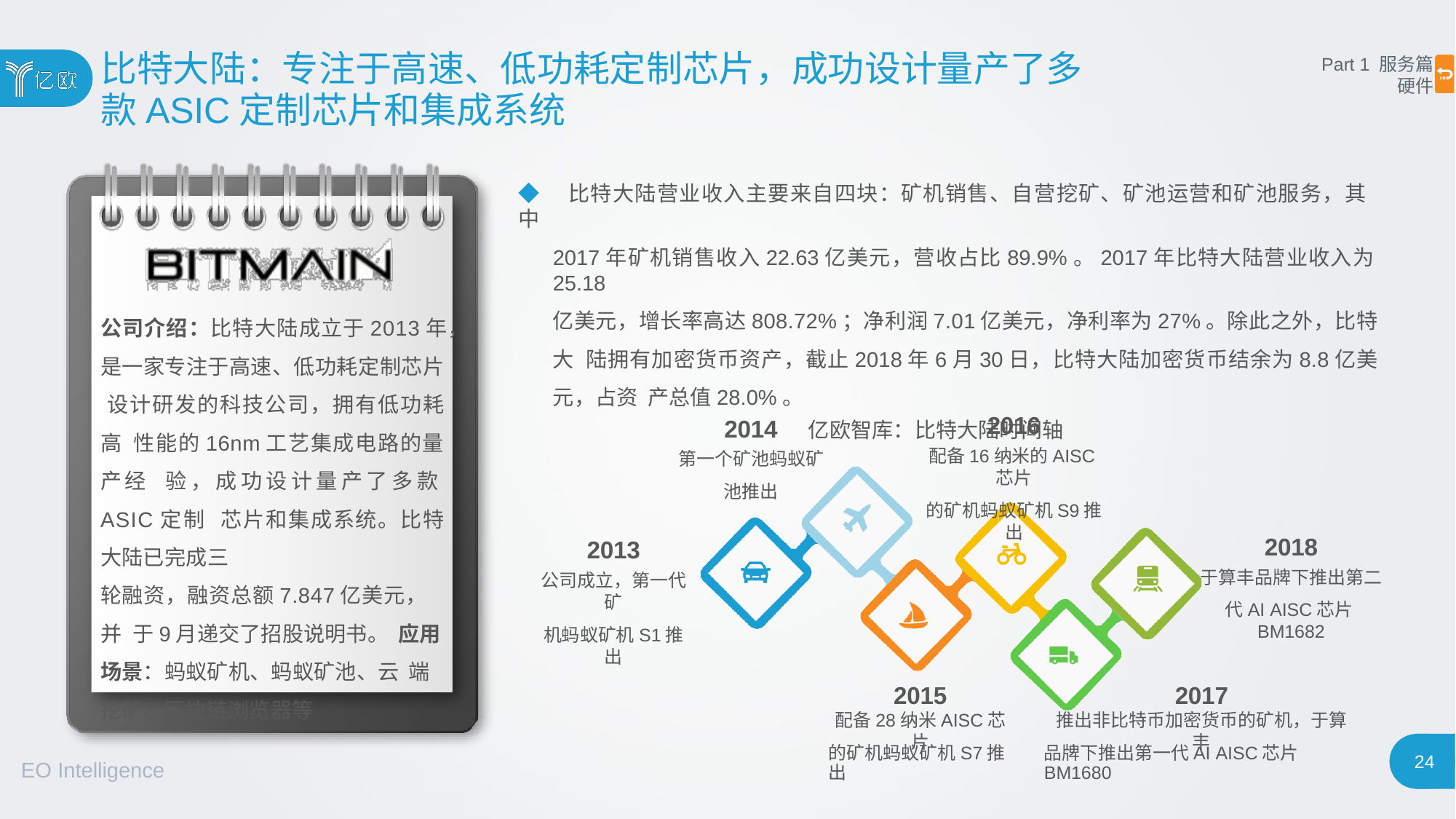

# 比特大陆：专注于高速、低功耗定制芯片，成功设计量产了多
款ASIC定制芯片和集成系统
Part 1 服务篇
硬件

◆ 比特大陆营业收入主要来自四块：矿机销售、自营挖矿、矿池运营和矿池服务，其中
2017年矿机销售收入22.63亿美元，营收占比89.9%。2017年比特大陆营业收入为25.18
亿美元，增长率高达808.72%；净利润7.01亿美元，净利率为27%。除此之外，比特大  陆拥有加密货币资产，截止2018年6月30日，比特大陆加密货币结余为8.8亿美元，占资  产总值28.0%。
亿欧智库：比特大陆时间轴

公司介绍：比特大陆成立于2013年，
是一家专注于高速、低功耗定制芯片  设计研发的科技公司，拥有低功耗高  性能的16nm工艺集成电路的量产经  验，成功设计量产了多款ASIC定制  芯片和集成系统。比特大陆已完成三
轮融资，融资总额7.847亿美元，并  于9月递交了招股说明书。  应用场景：蚂蚁矿机、蚂蚁矿池、云  端挖矿、区块链浏览器等
2016
配备16纳米的AISC芯片
的矿机蚂蚁矿机S9推出
2014
第一个矿池蚂蚁矿
池推出

2018
于算丰品牌下推出第二
代AI AISC芯片BM1682
2013
公司成立，第一代矿
机蚂蚁矿机S1推出
2015
配备28纳米AISC芯片
2017
推出非比特币加密货币的矿机，于算丰
的矿机蚂蚁矿机S7推出
品牌下推出第一代AI AISC芯片BM1680
24
EO Intelligence